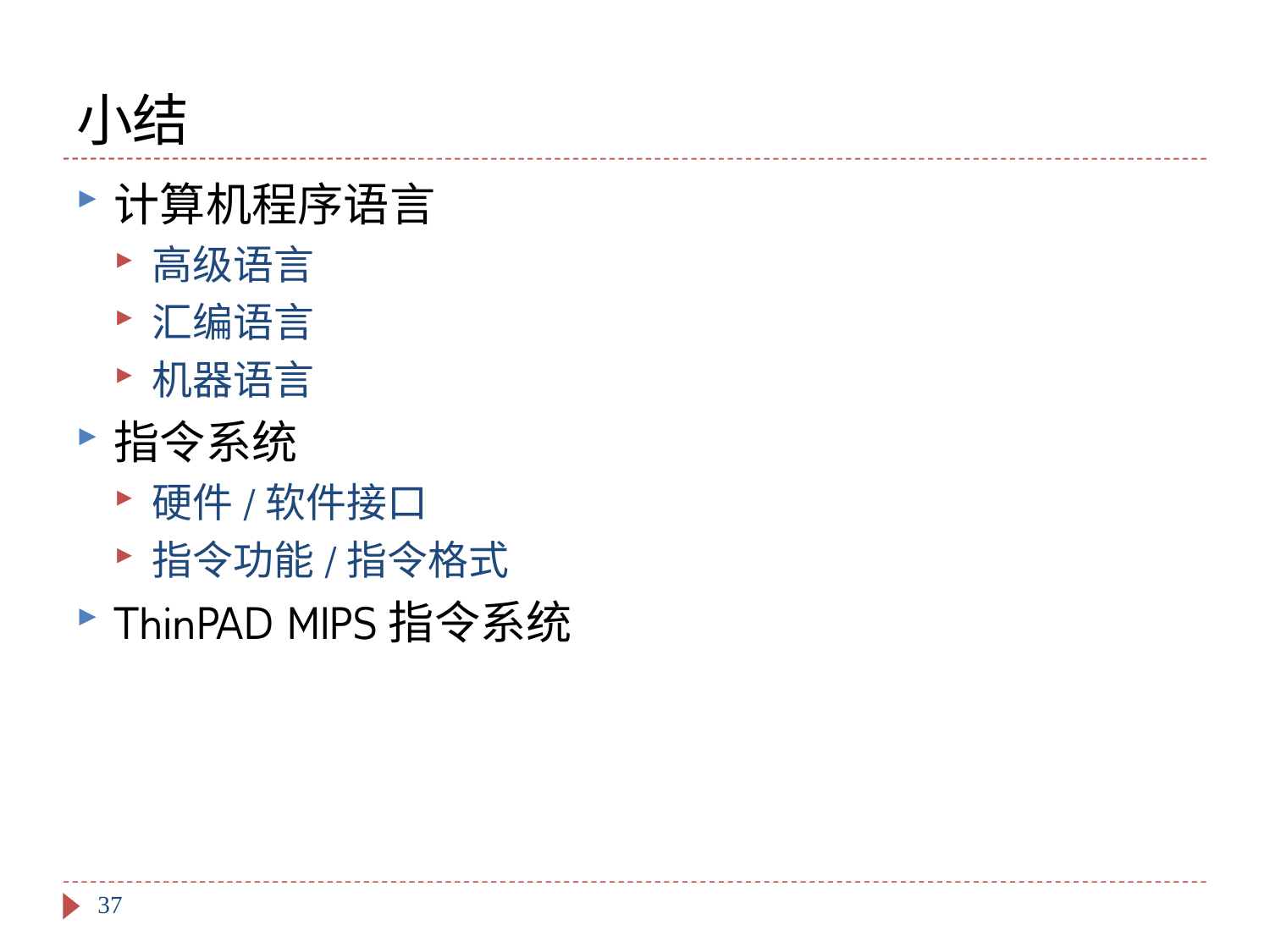

# 小结
计算机程序语言
高级语言
汇编语言
机器语言
指令系统
硬件/软件接口
指令功能/指令格式
ThinPAD MIPS指令系统
37